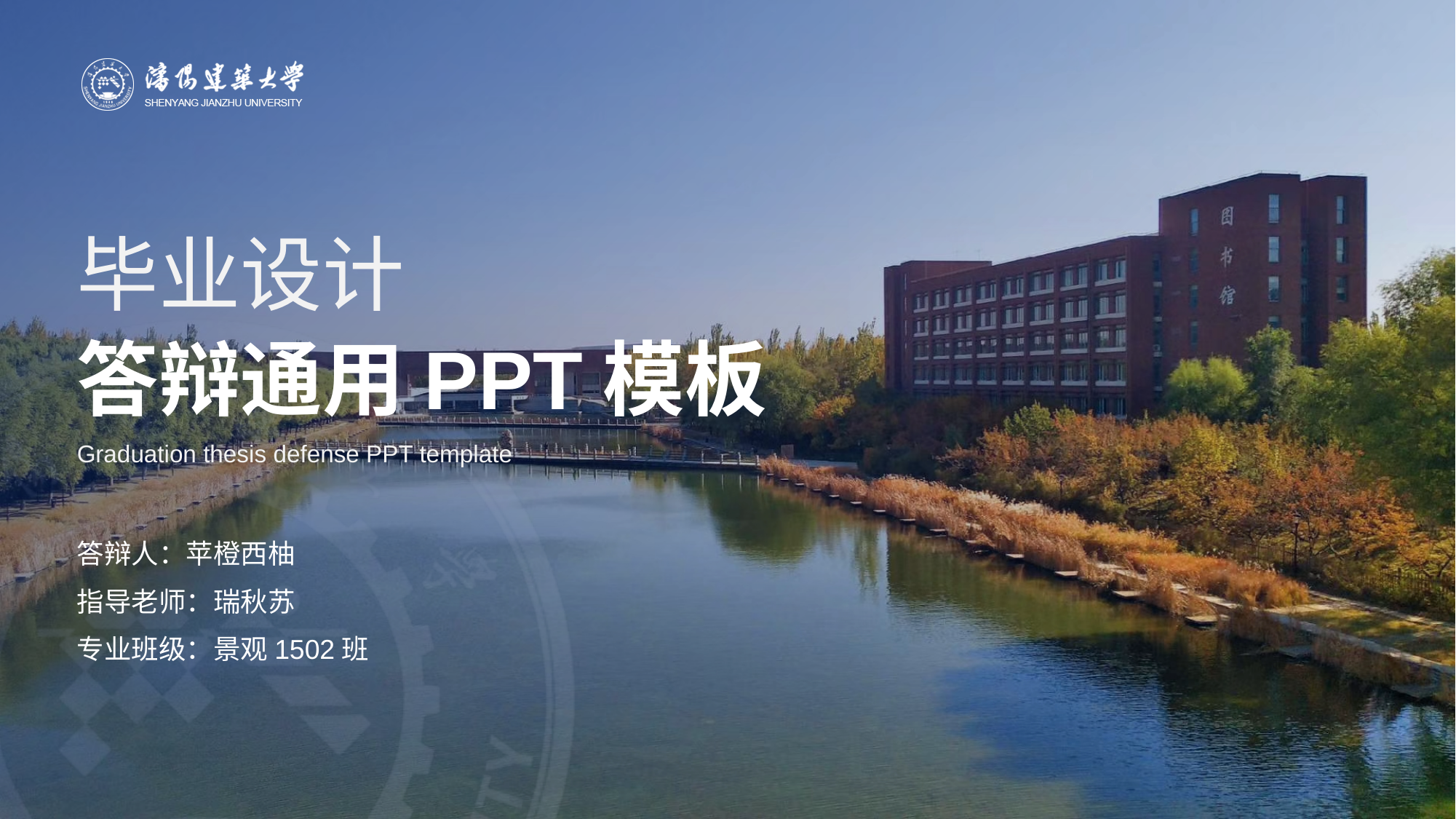

毕业设计
答辩通用PPT模板
Graduation thesis defense PPT template
答辩人：苹橙西柚
指导老师：瑞秋苏
专业班级：景观1502班